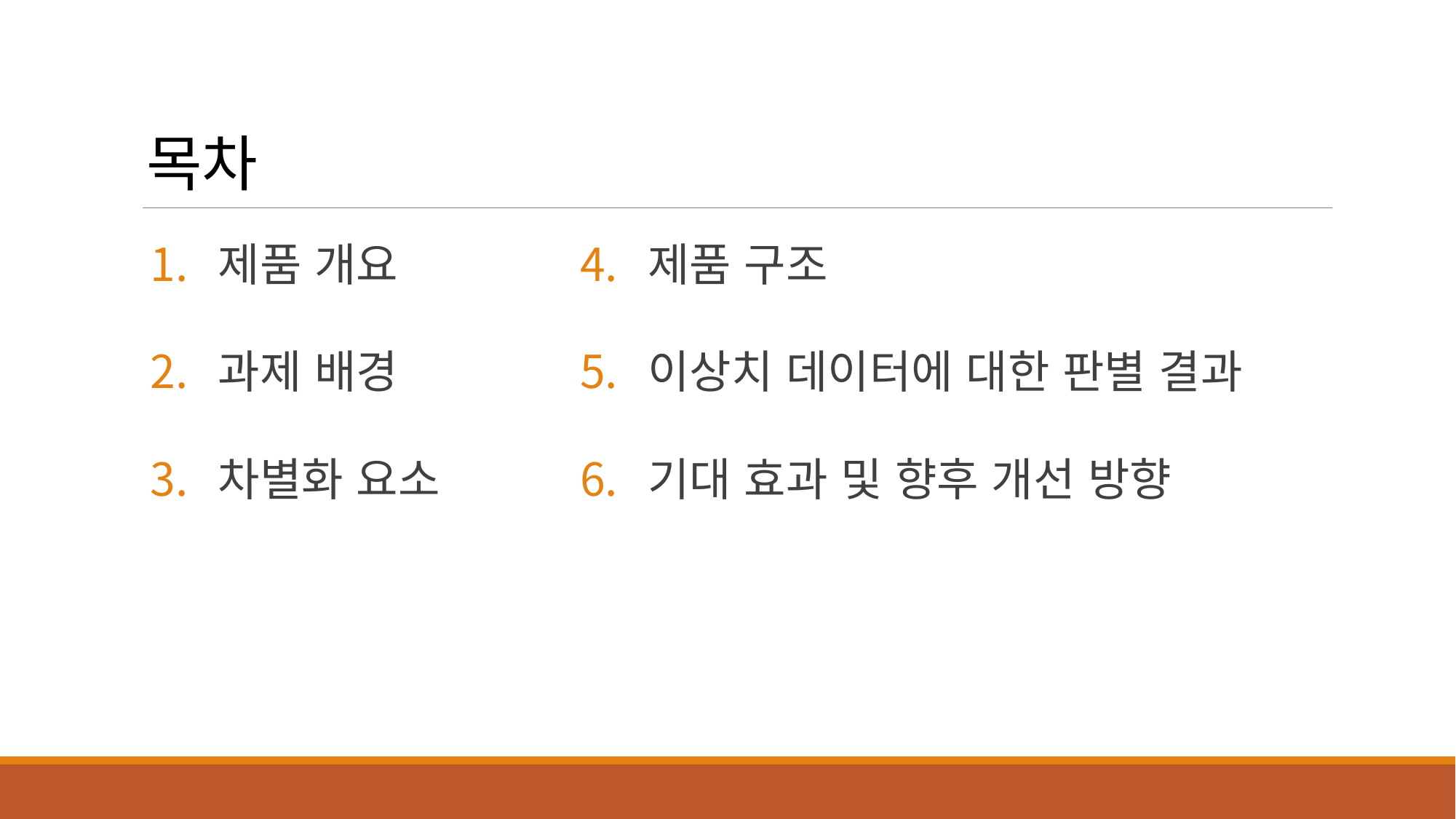

# 목차
 제품 개요

 제품 구조
 과제 배경

 이상치 데이터에 대한 판별 결과
 차별화 요소

 기대 효과 및 향후 개선 방향